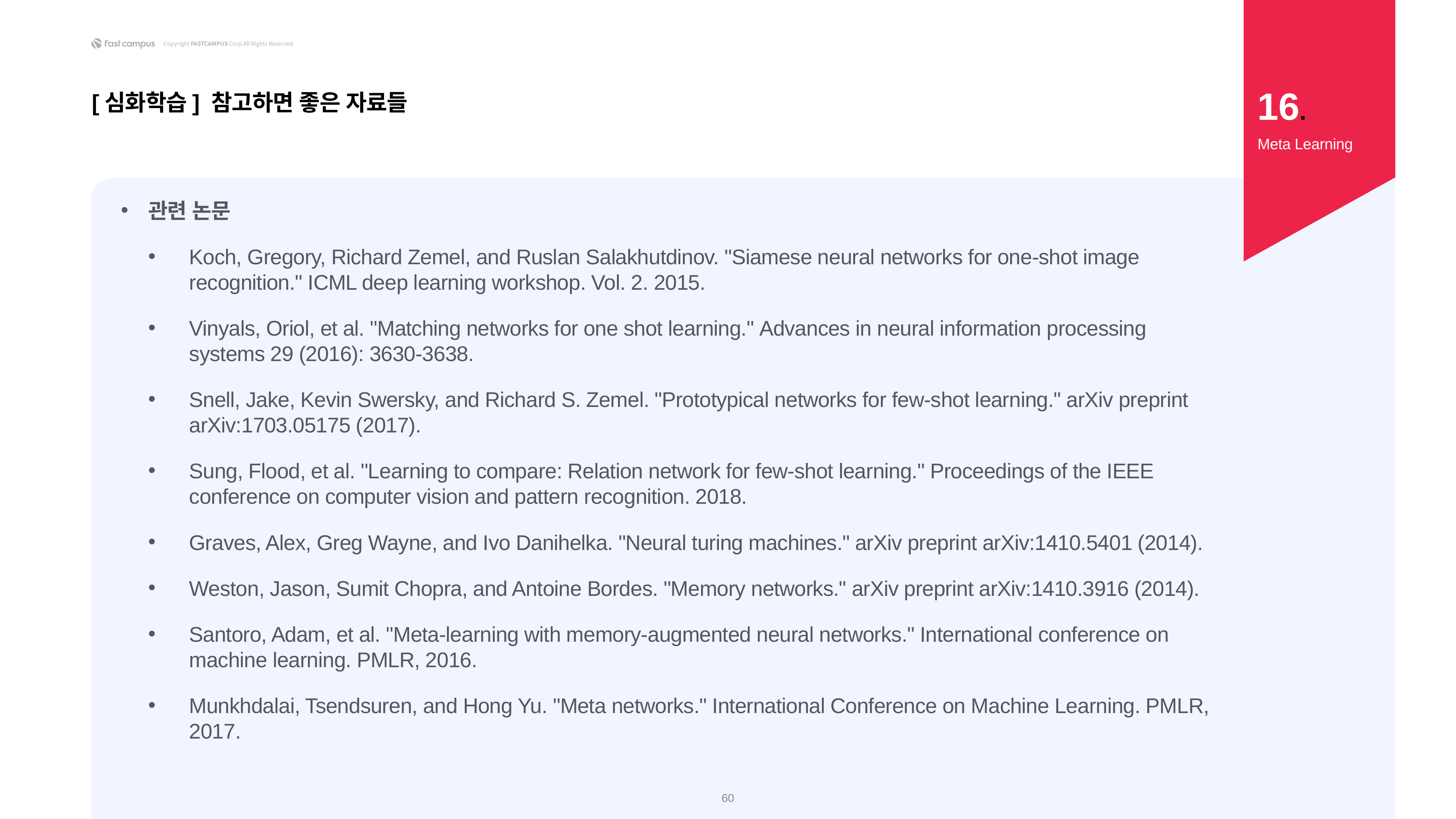

16.
[심화학습] 참고하면 좋은 자료들
Meta Learning

관련 논문
Koch, Gregory, Richard Zemel, and Ruslan Salakhutdinov. "Siamese neural networks for one-shot image recognition." ICML deep learning workshop. Vol. 2. 2015.
Vinyals, Oriol, et al. "Matching networks for one shot learning." Advances in neural information processing systems 29 (2016): 3630-3638.
Snell, Jake, Kevin Swersky, and Richard S. Zemel. "Prototypical networks for few-shot learning." arXiv preprint arXiv:1703.05175 (2017).
Sung, Flood, et al. "Learning to compare: Relation network for few-shot learning." Proceedings of the IEEE conference on computer vision and pattern recognition. 2018.
Graves, Alex, Greg Wayne, and Ivo Danihelka. "Neural turing machines." arXiv preprint arXiv:1410.5401 (2014).
Weston, Jason, Sumit Chopra, and Antoine Bordes. "Memory networks." arXiv preprint arXiv:1410.3916 (2014).
Santoro, Adam, et al. "Meta-learning with memory-augmented neural networks." International conference on machine learning. PMLR, 2016.
Munkhdalai, Tsendsuren, and Hong Yu. "Meta networks." International Conference on Machine Learning. PMLR, 2017.
60